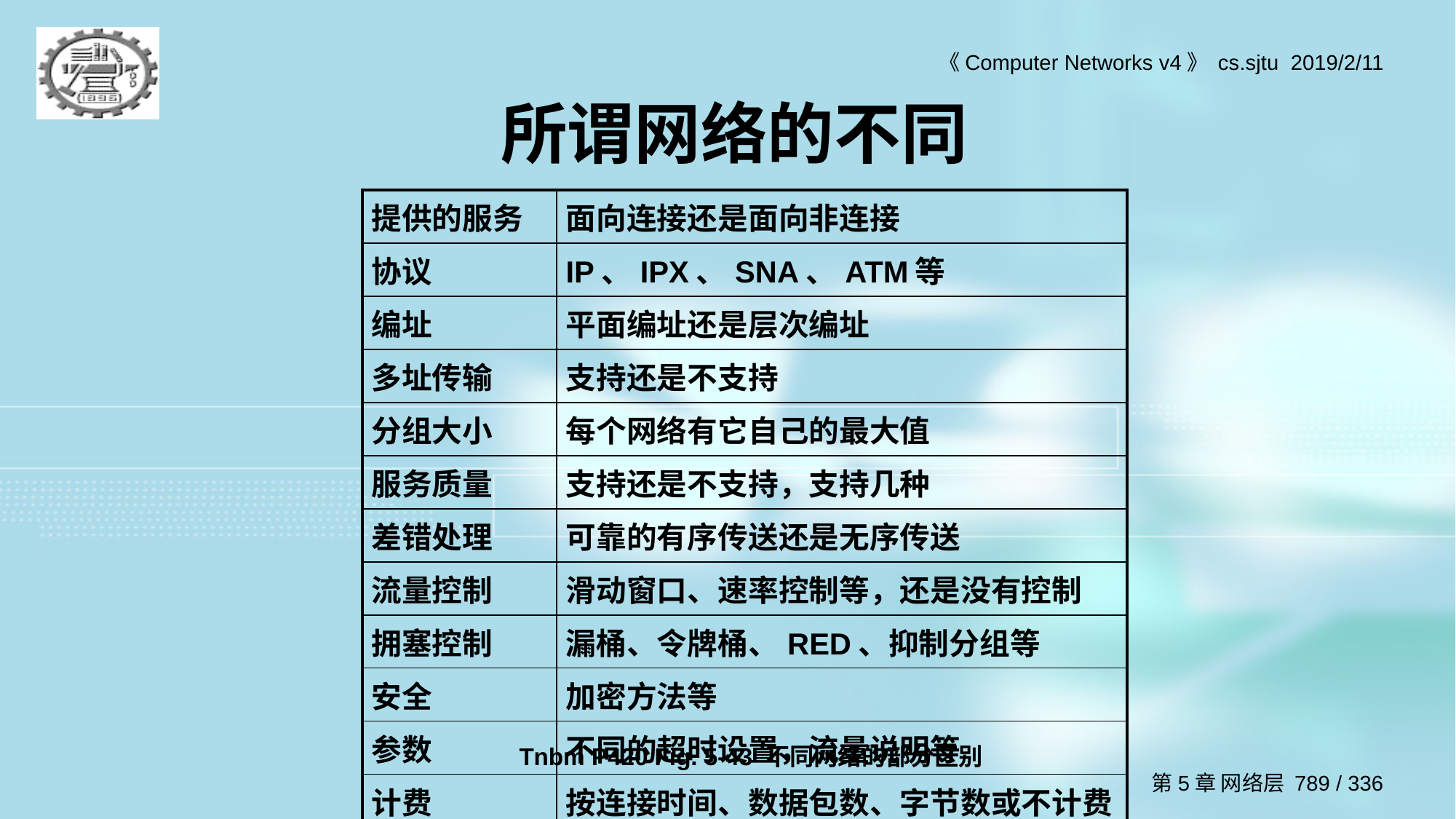

# 所谓网络的不同
| 提供的服务 | 面向连接还是面向非连接 |
| --- | --- |
| 协议 | IP、IPX、SNA、ATM等 |
| 编址 | 平面编址还是层次编址 |
| 多址传输 | 支持还是不支持 |
| 分组大小 | 每个网络有它自己的最大值 |
| 服务质量 | 支持还是不支持，支持几种 |
| 差错处理 | 可靠的有序传送还是无序传送 |
| 流量控制 | 滑动窗口、速率控制等，还是没有控制 |
| 拥塞控制 | 漏桶、令牌桶、RED、抑制分组等 |
| 安全 | 加密方法等 |
| 参数 | 不同的超时设置，流量说明等 |
| 计费 | 按连接时间、数据包数、字节数或不计费 |
Tnbm P420 Fig. 5-43 不同网络的部分区别